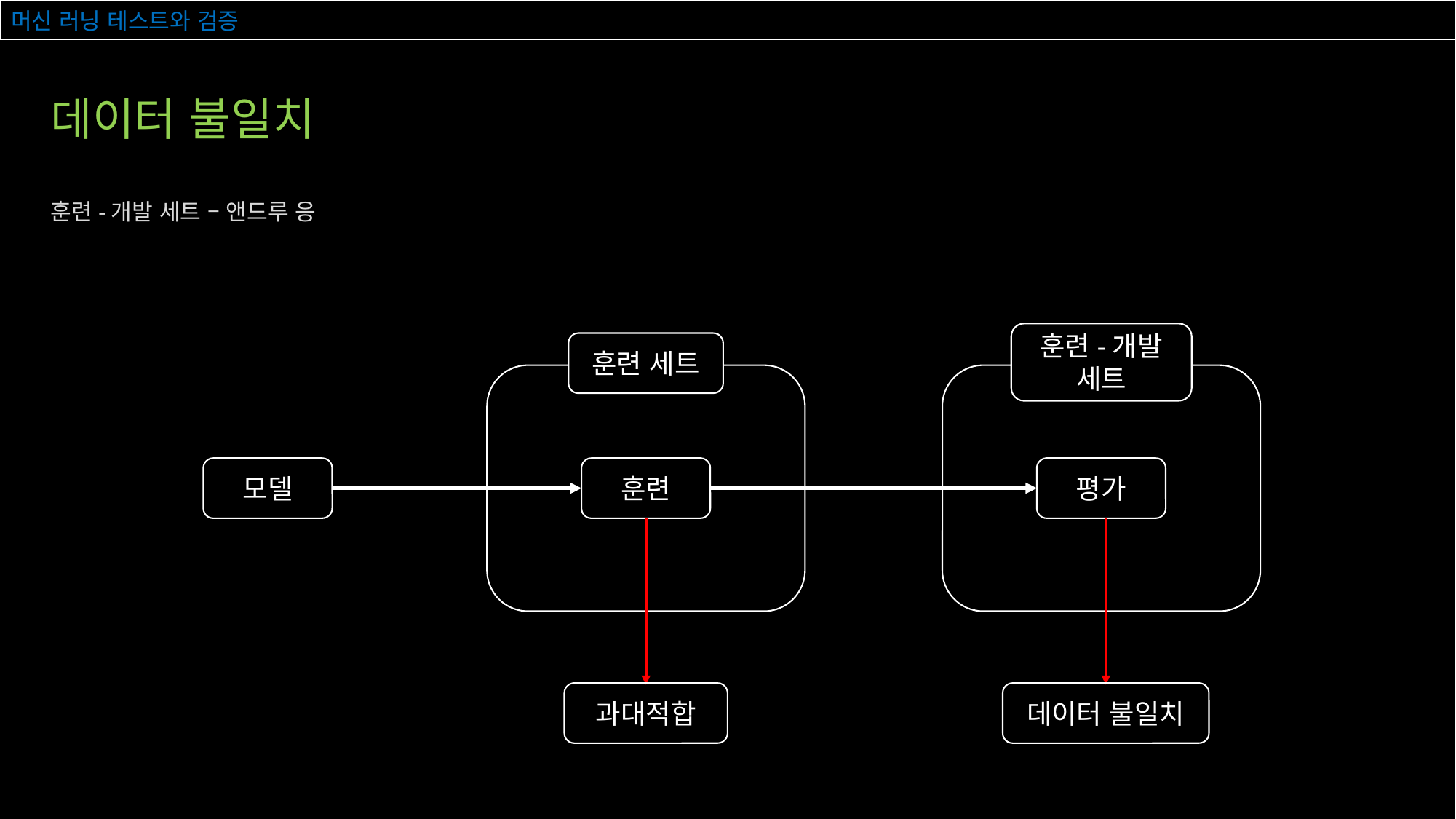

# 머신 러닝 테스트와 검증
데이터 불일치

훈련-개발 세트 – 앤드루 응
훈련-개발 세트
훈련 세트

모델
훈련
평가
과대적합
데이터 불일치